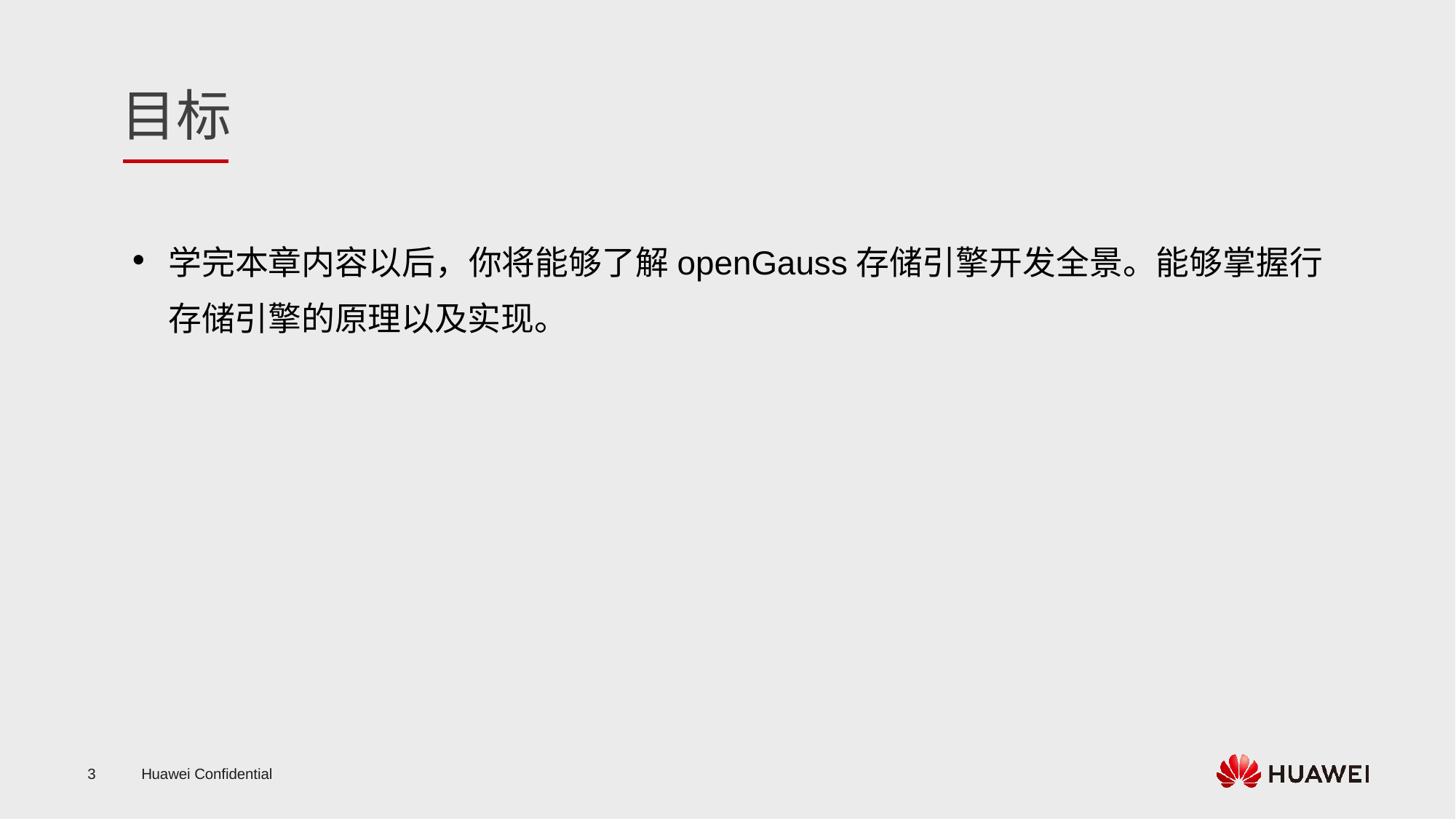

学完本章内容以后，你将能够了解openGauss存储引擎开发全景。能够掌握行存储引擎的原理以及实现。